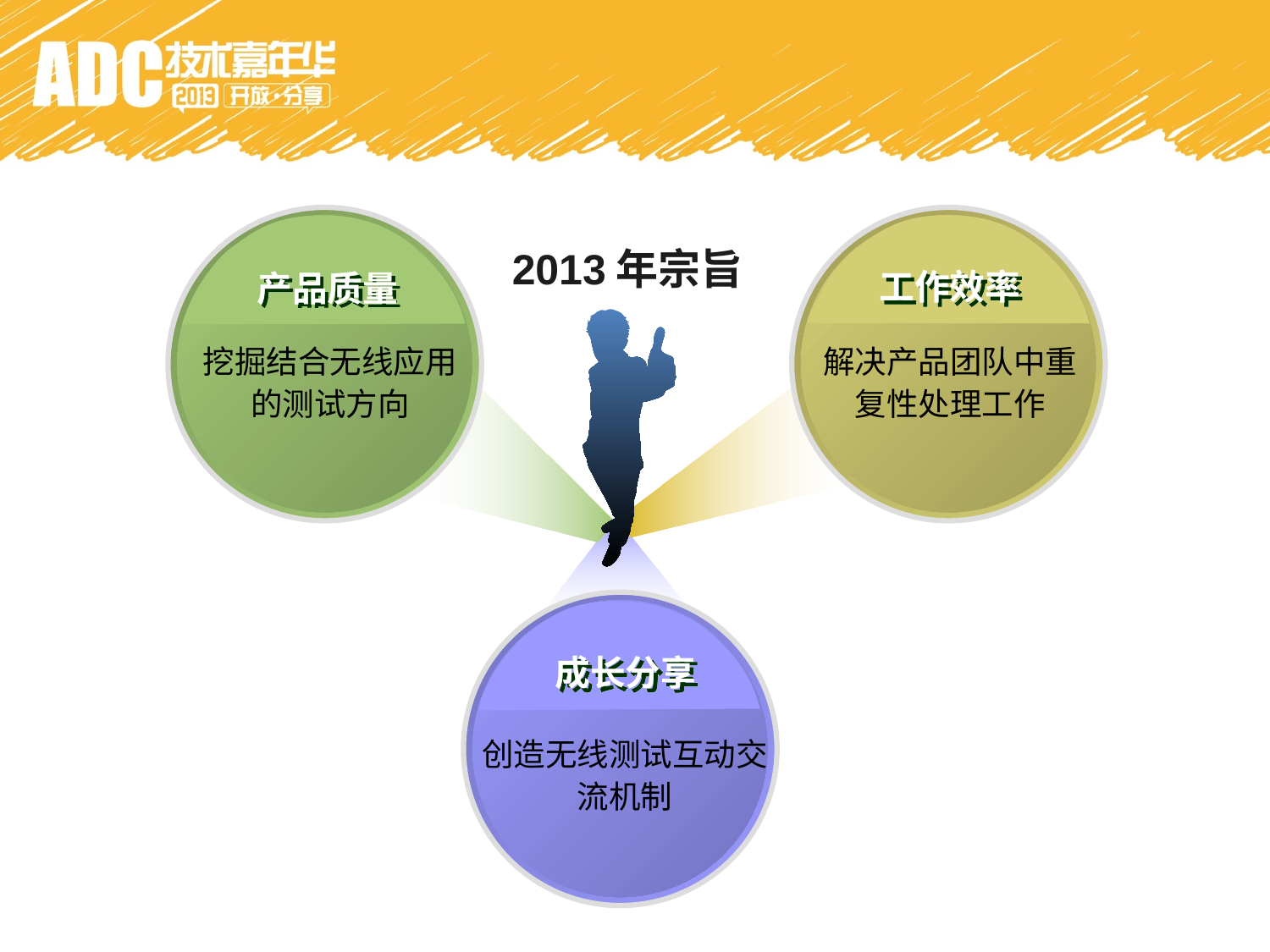

2013年宗旨
工作效率
产品质量

挖掘结合无线应用的测试方向
解决产品团队中重复性处理工作

成长分享
创造无线测试互动交流机制